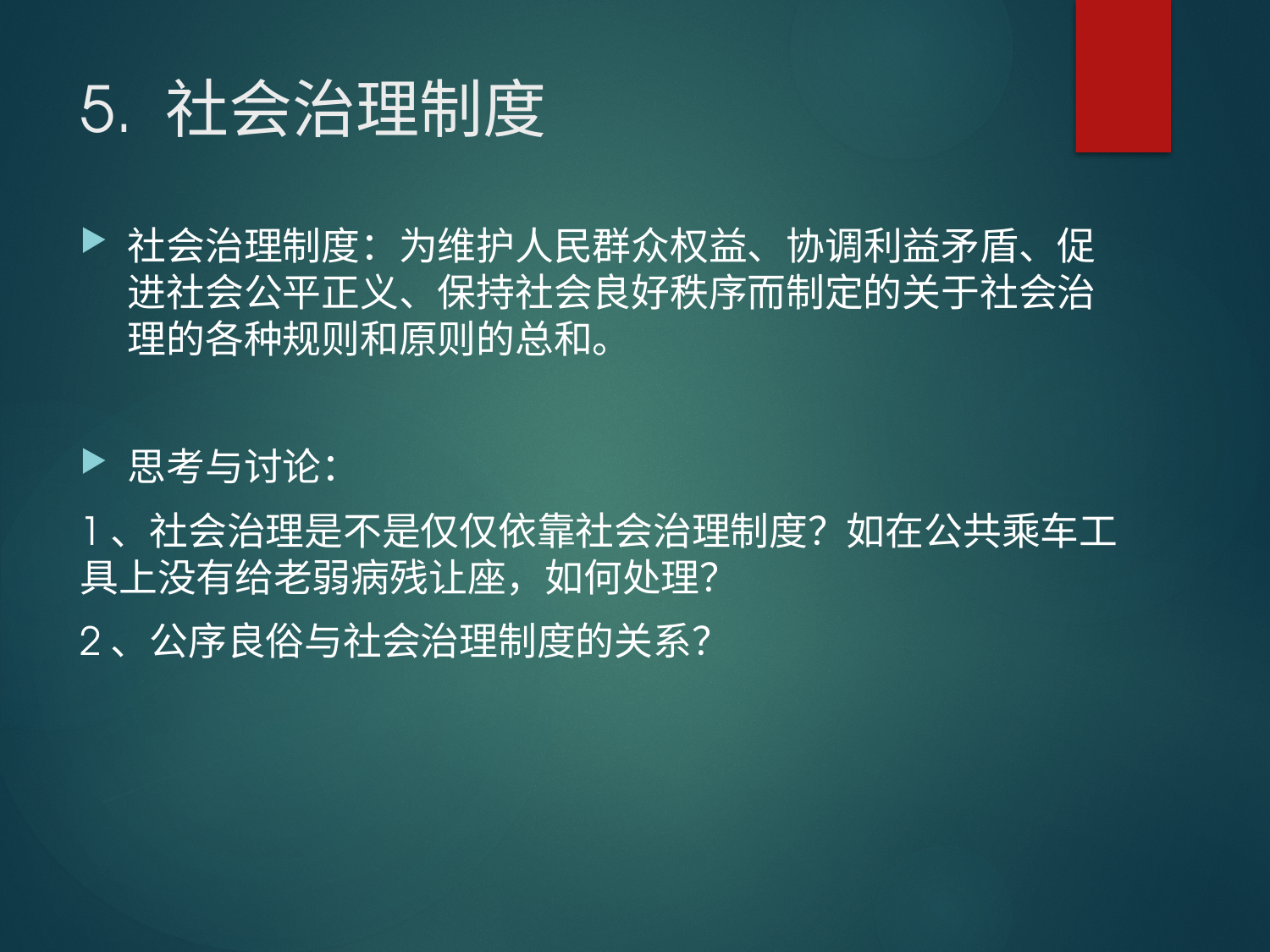

# 5. 社会治理制度
社会治理制度：为维护人民群众权益、协调利益矛盾、促进社会公平正义、保持社会良好秩序而制定的关于社会治理的各种规则和原则的总和。

思考与讨论：
1、社会治理是不是仅仅依靠社会治理制度？如在公共乘车工具上没有给老弱病残让座，如何处理？
2、公序良俗与社会治理制度的关系？